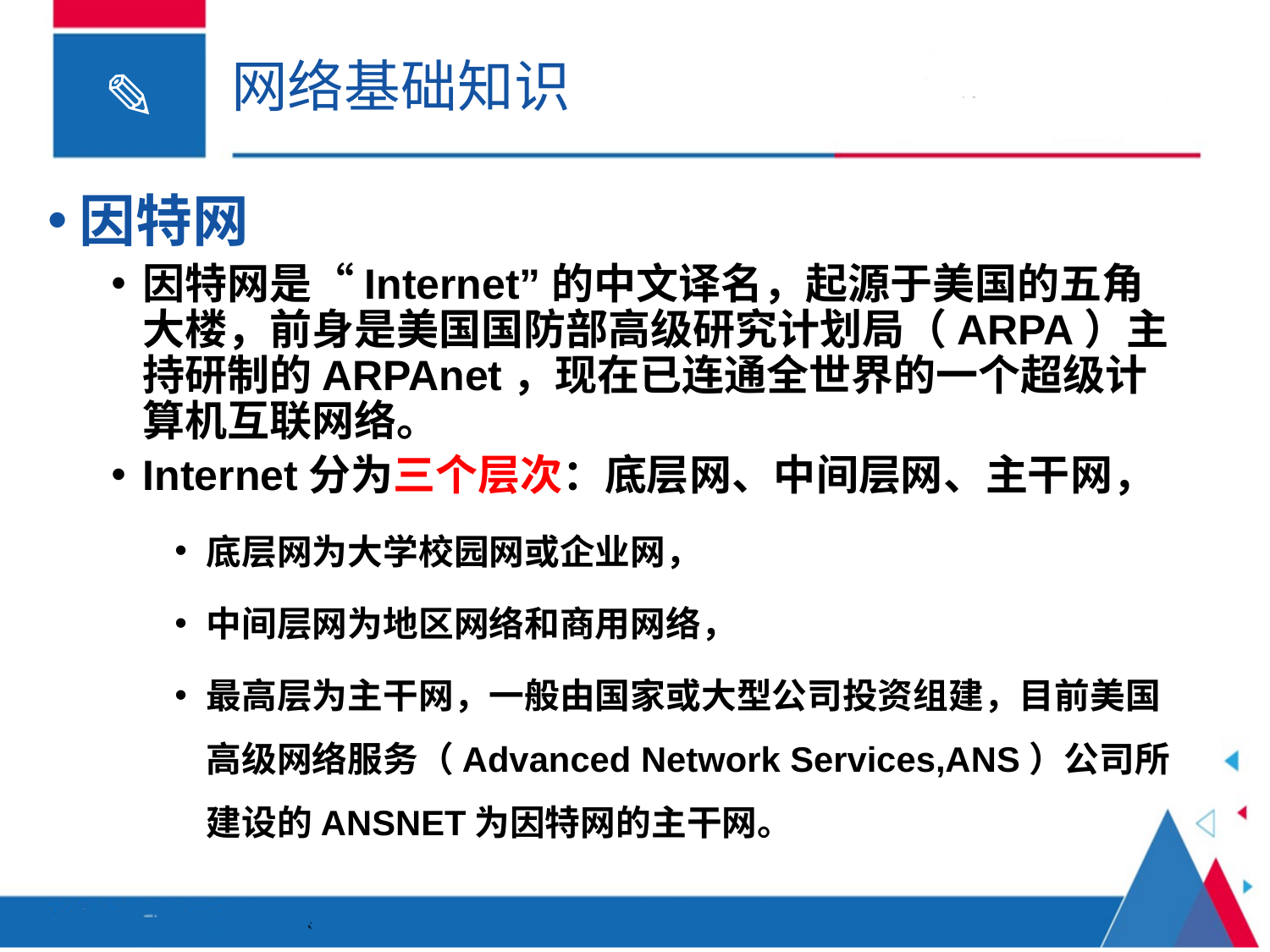

# 网络基础知识
因特网
因特网是“Internet”的中文译名，起源于美国的五角大楼，前身是美国国防部高级研究计划局（ARPA）主持研制的ARPAnet，现在已连通全世界的一个超级计算机互联网络。
Internet分为三个层次：底层网、中间层网、主干网，
底层网为大学校园网或企业网，
中间层网为地区网络和商用网络，
最高层为主干网，一般由国家或大型公司投资组建，目前美国高级网络服务（Advanced Network Services,ANS）公司所建设的ANSNET为因特网的主干网。